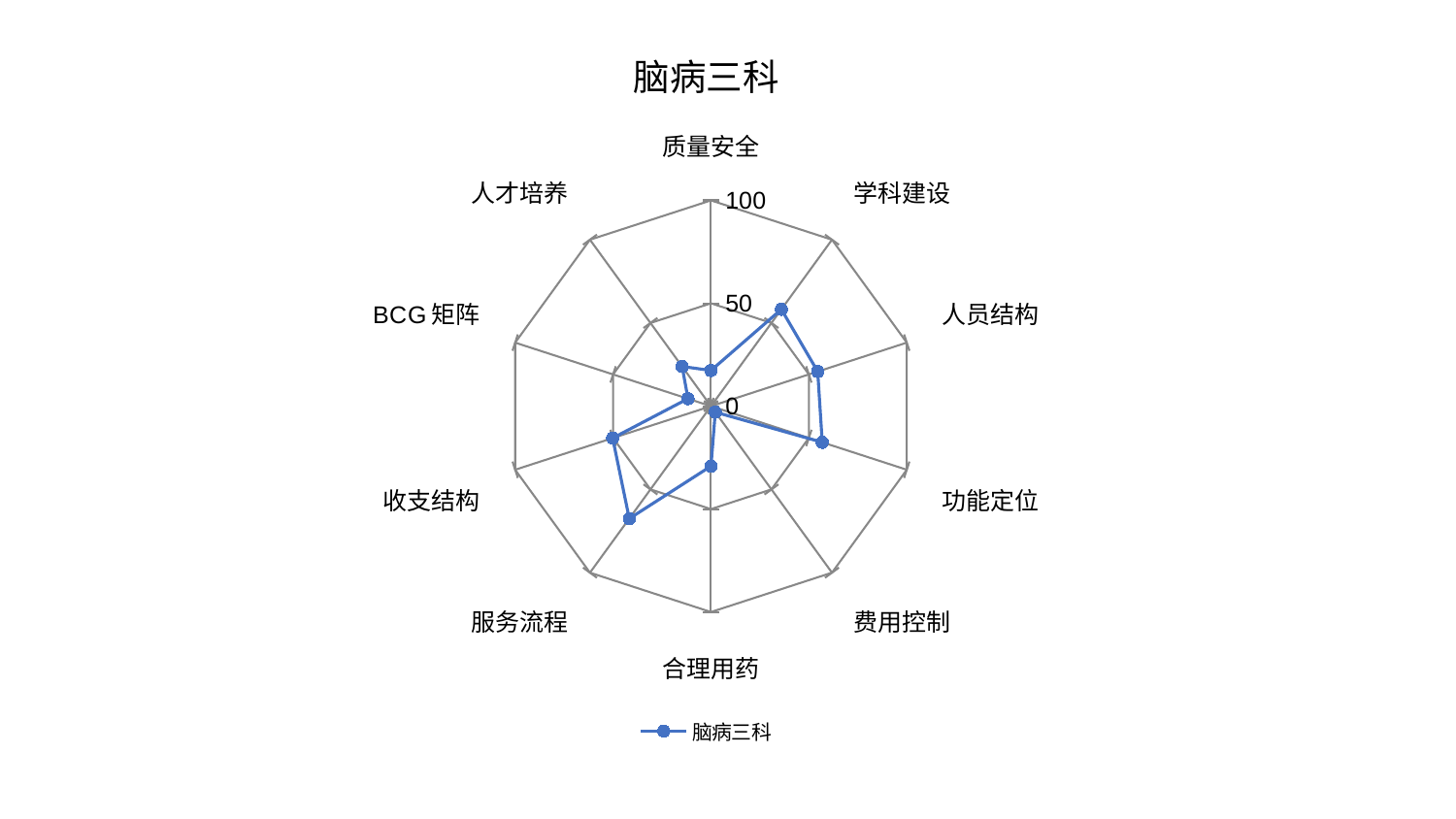

### Chart: 脑病三科

| Category | 脑病三科 |
|---|---|
| 质量安全 | 17.344244321360517 |
| 学科建设 | 58.18333491860853 |
| 人员结构 | 54.53057826421484 |
| 功能定位 | 56.83937788556471 |
| 费用控制 | 3.5820253188643716 |
| 合理用药 | 29.14355615998769 |
| 服务流程 | 67.52686313167825 |
| 收支结构 | 50.215351961772676 |
| BCG矩阵 | 11.764249747162452 |
| 人才培养 | 23.86518462738742 |
138